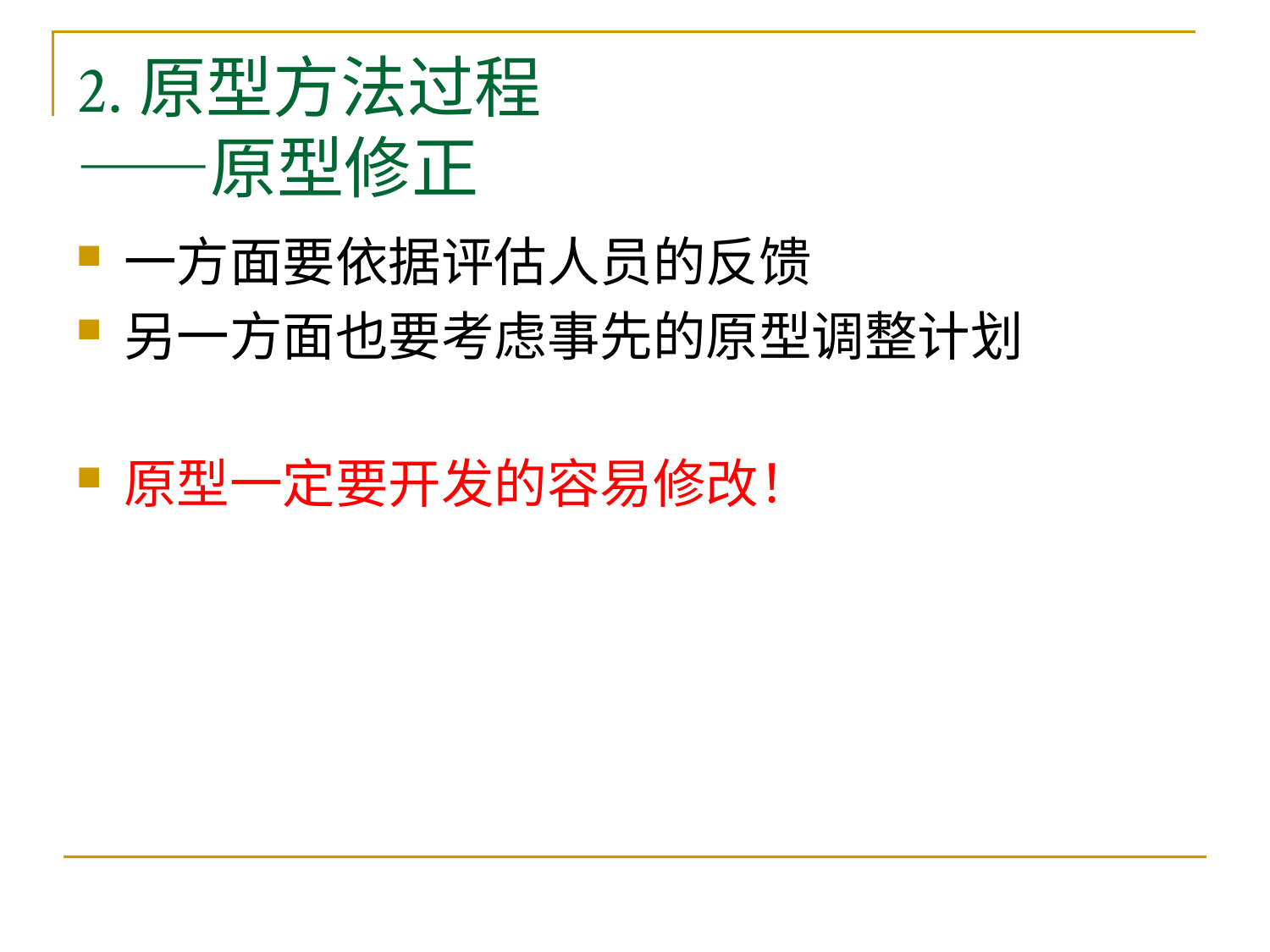

# 2.原型方法过程 ——原型修正
一方面要依据评估人员的反馈
另一方面也要考虑事先的原型调整计划

原型一定要开发的容易修改！